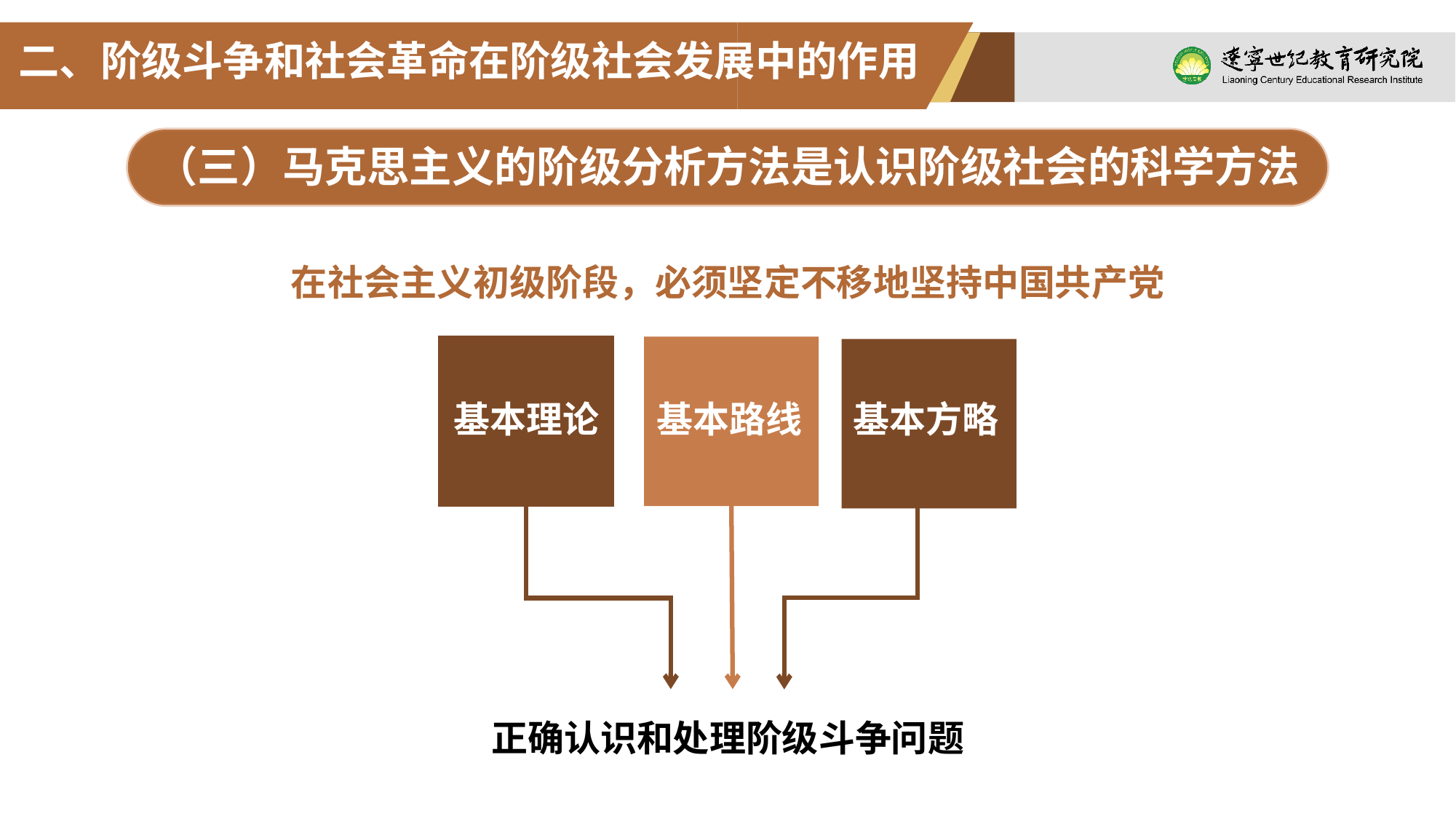

二、阶级斗争和社会革命在阶级社会发展中的作用
（三）马克思主义的阶级分析方法是认识阶级社会的科学方法
在社会主义初级阶段，必须坚定不移地坚持中国共产党

基本理论
基本路线
基本方略
正确认识和处理阶级斗争问题